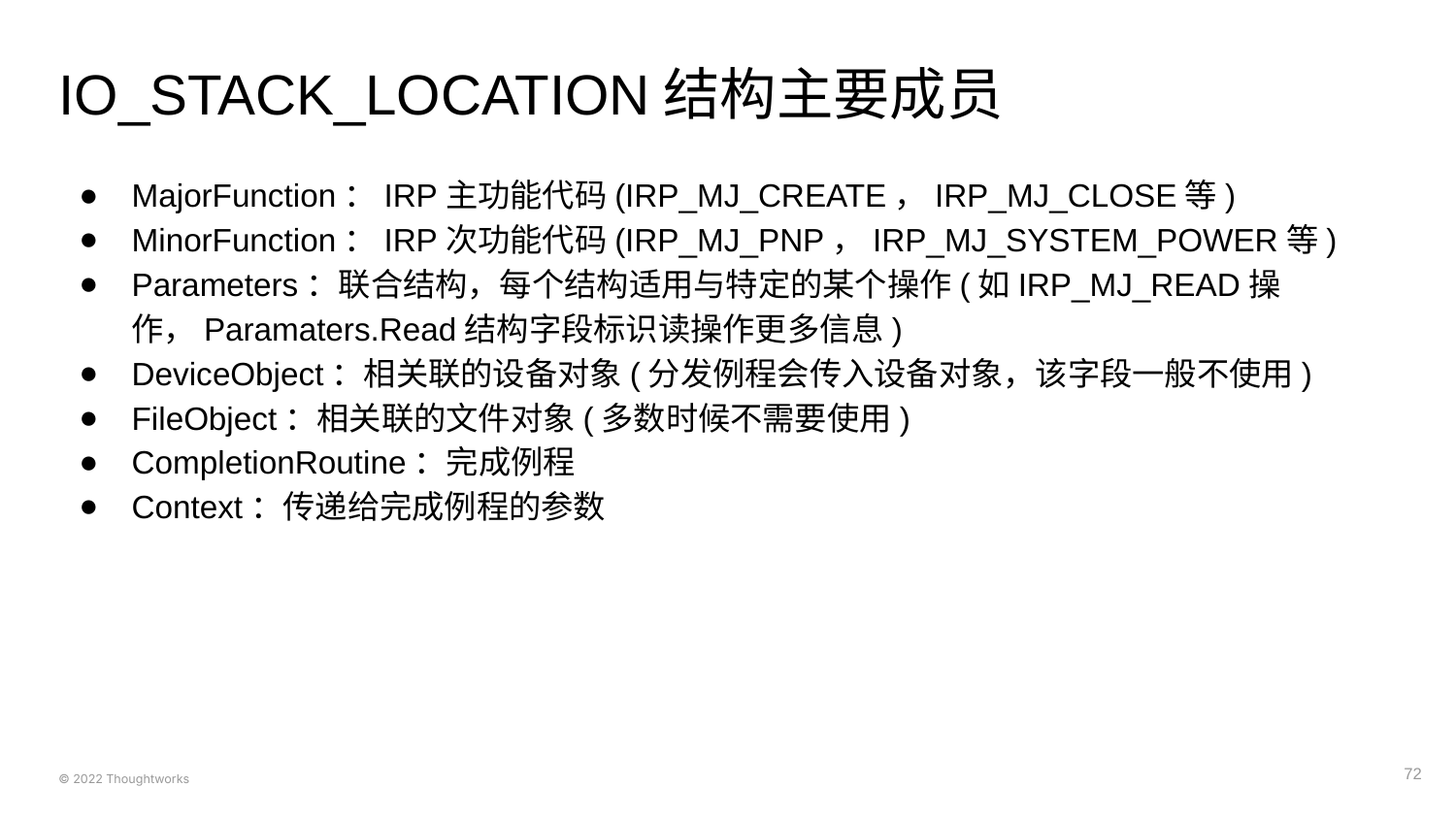

# IO_STACK_LOCATION结构主要成员
MajorFunction：IRP主功能代码(IRP_MJ_CREATE，IRP_MJ_CLOSE等)
MinorFunction：IRP次功能代码(IRP_MJ_PNP，IRP_MJ_SYSTEM_POWER等)
Parameters：联合结构，每个结构适用与特定的某个操作(如IRP_MJ_READ操作，Paramaters.Read结构字段标识读操作更多信息)
DeviceObject：相关联的设备对象(分发例程会传入设备对象，该字段一般不使用)
FileObject：相关联的文件对象(多数时候不需要使用)
CompletionRoutine：完成例程
Context：传递给完成例程的参数

72